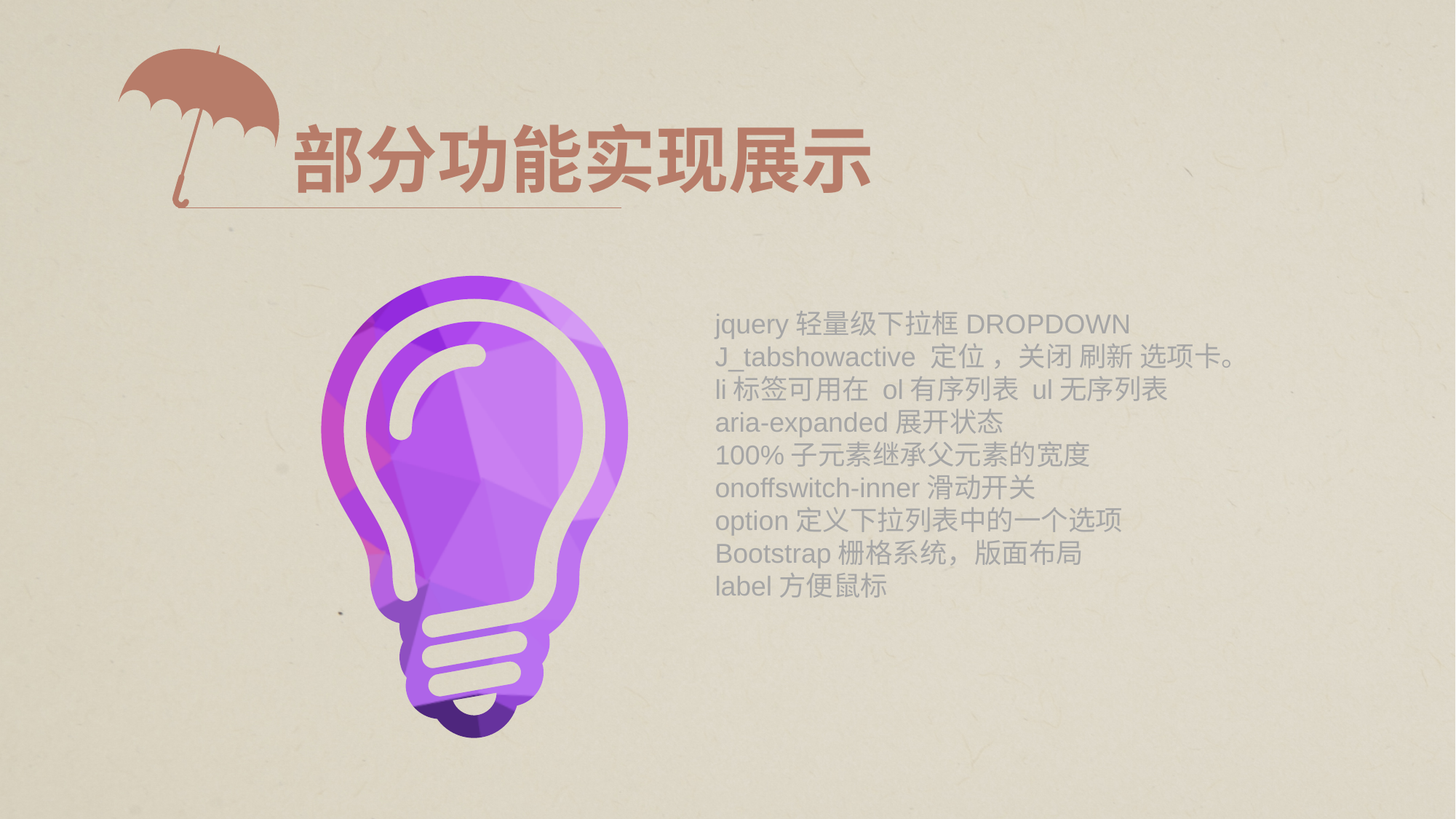

部分功能实现展示

jquery轻量级下拉框DROPDOWN
J_tabshowactive 定位 ，关闭 刷新 选项卡。
li标签可用在 ol有序列表 ul无序列表
aria-expanded展开状态
100%子元素继承父元素的宽度
onoffswitch-inner滑动开关
option定义下拉列表中的一个选项
Bootstrap栅格系统，版面布局
label方便鼠标